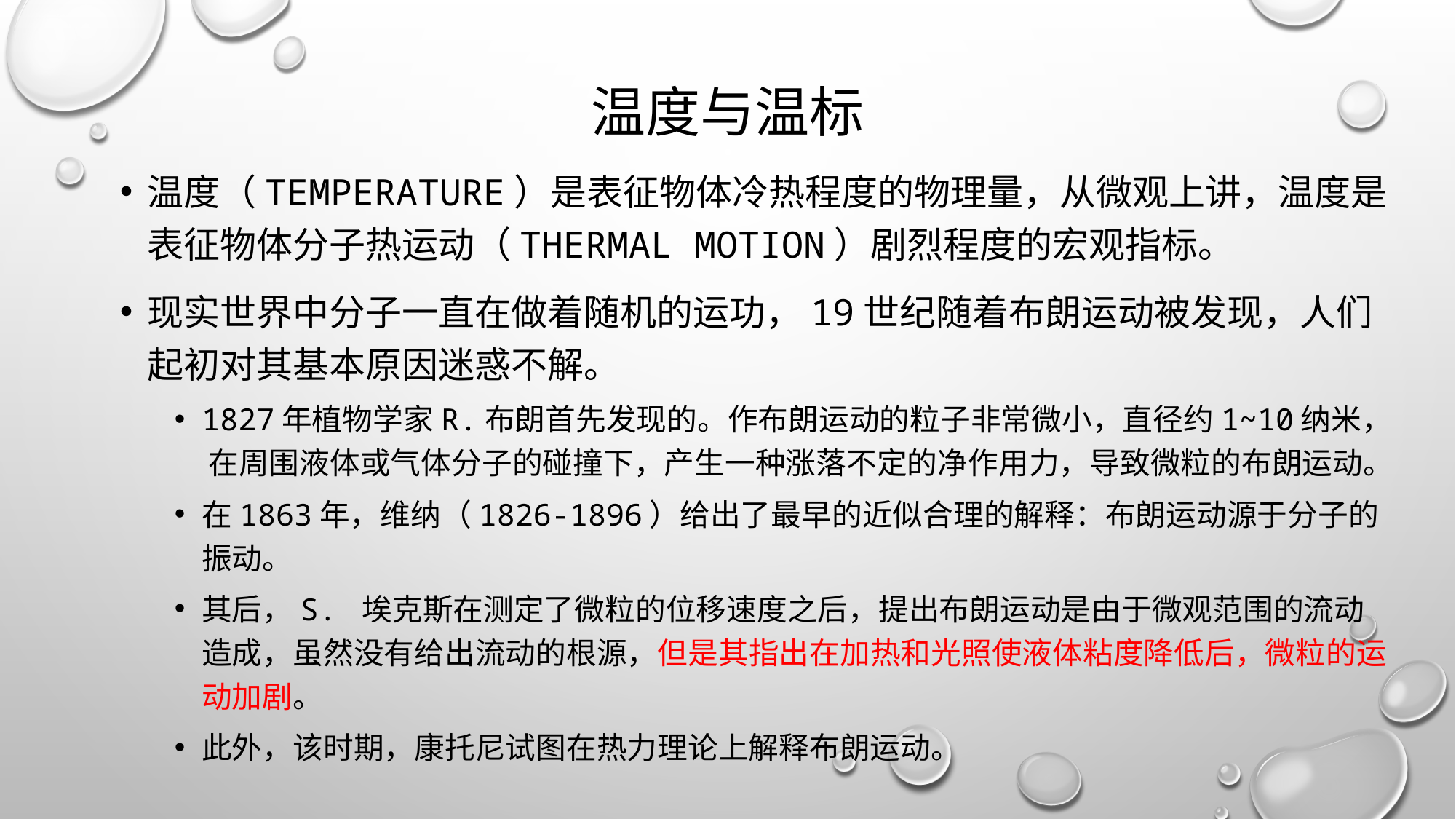

# 温度与温标
温度（Temperature）是表征物体冷热程度的物理量，从微观上讲，温度是表征物体分子热运动（Thermal motion）剧烈程度的宏观指标。
现实世界中分子一直在做着随机的运功，19世纪随着布朗运动被发现，人们起初对其基本原因迷惑不解。
1827年植物学家R.布朗首先发现的。作布朗运动的粒子非常微小，直径约1~10纳米， 在周围液体或气体分子的碰撞下，产生一种涨落不定的净作用力，导致微粒的布朗运动。
在1863年，维纳（1826-1896）给出了最早的近似合理的解释：布朗运动源于分子的振动。
其后，S. 埃克斯在测定了微粒的位移速度之后，提出布朗运动是由于微观范围的流动造成，虽然没有给出流动的根源，但是其指出在加热和光照使液体粘度降低后，微粒的运动加剧。
此外，该时期，康托尼试图在热力理论上解释布朗运动。